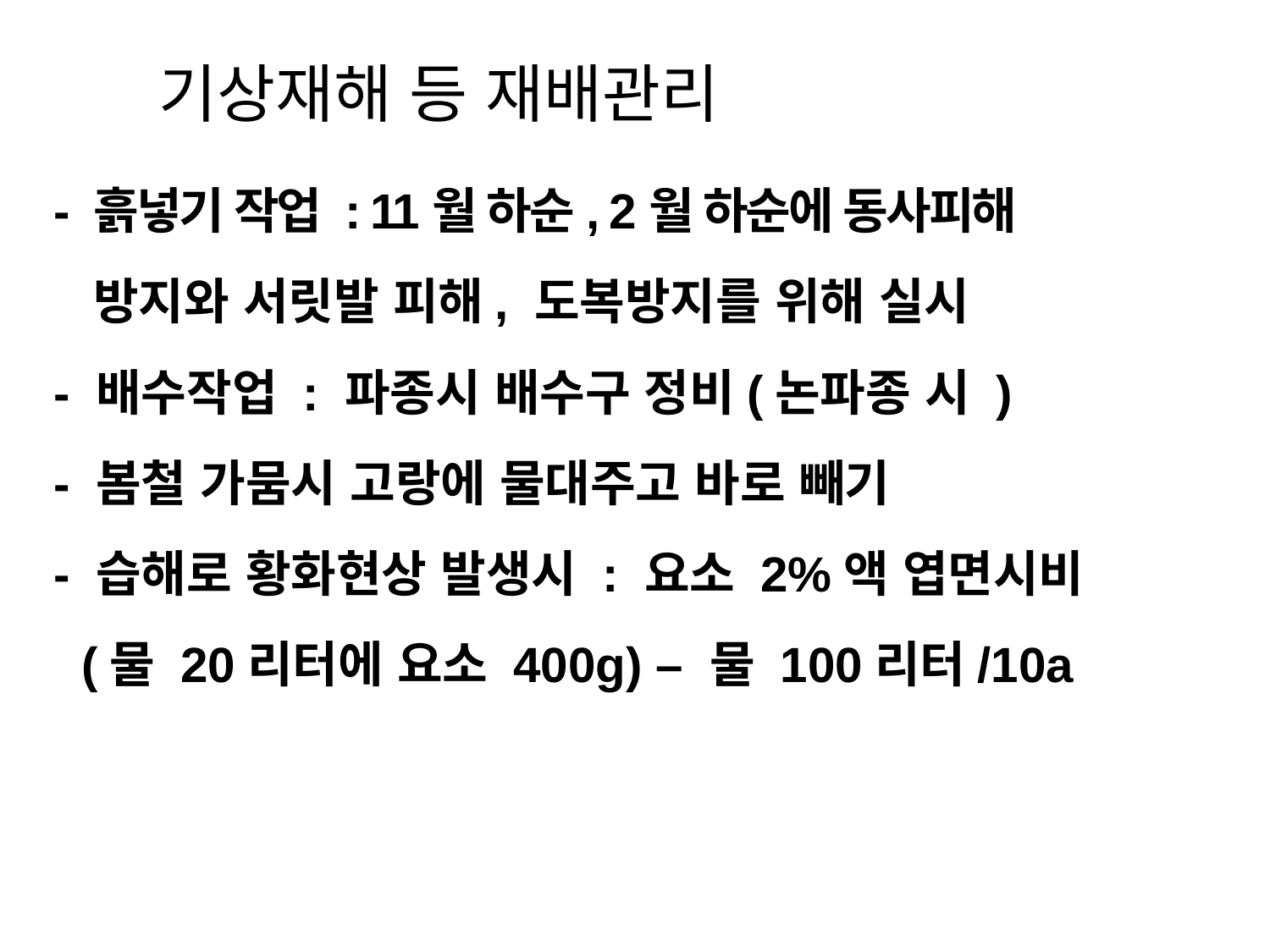

# 기상재해 등 재배관리
 - 흙넣기 작업 : 11월 하순, 2월 하순에 동사피해
   방지와 서릿발 피해, 도복방지를 위해 실시
 - 배수작업 : 파종시 배수구 정비(논파종 시 )
 - 봄철 가뭄시 고랑에 물대주고 바로 빼기
 - 습해로 황화현상 발생시 : 요소 2%액 엽면시비
   (물 20리터에 요소 400g) – 물 100리터/10a